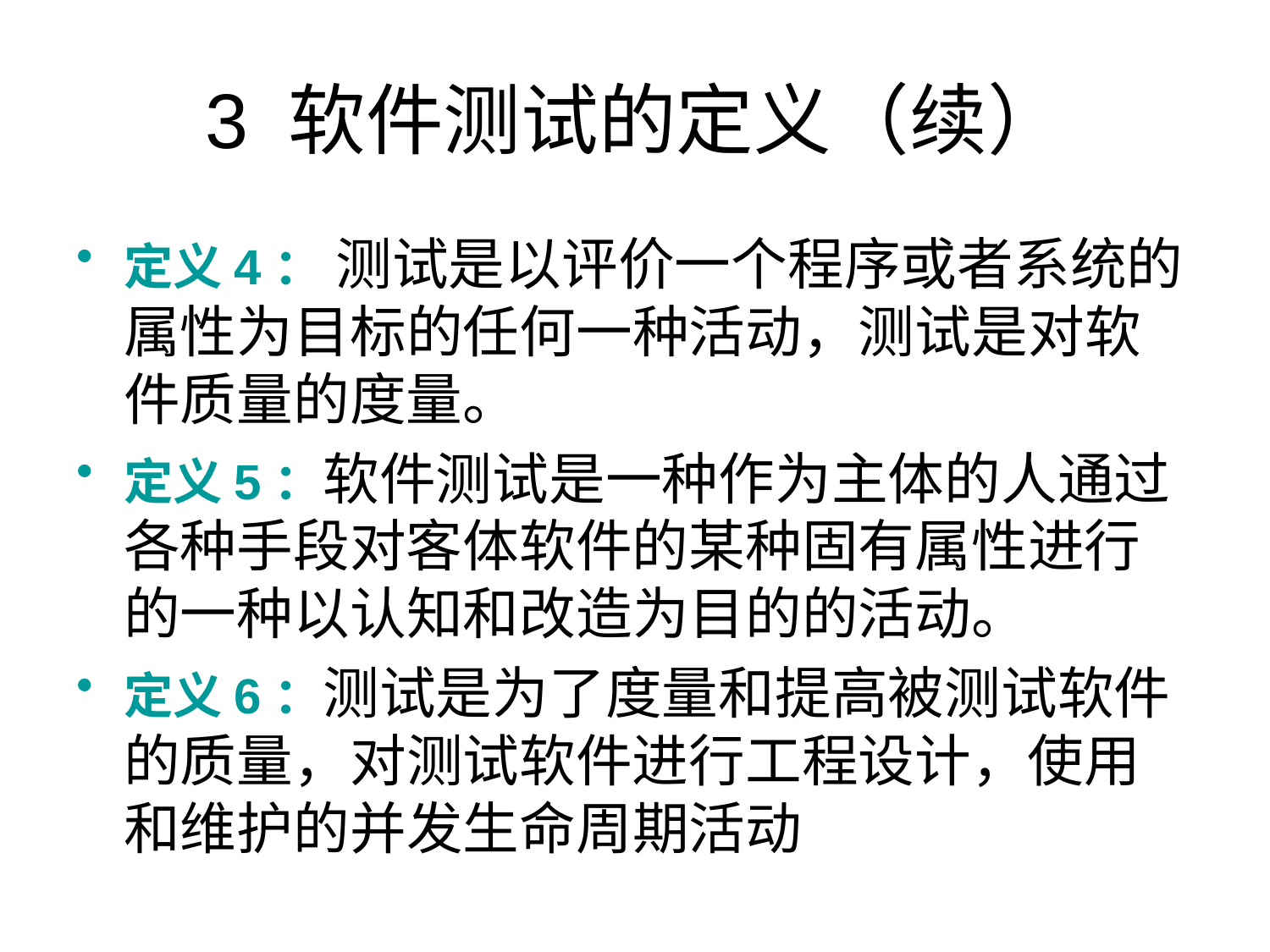

# 3 软件测试的定义（续）
定义4： 测试是以评价一个程序或者系统的属性为目标的任何一种活动，测试是对软件质量的度量。
定义5：软件测试是一种作为主体的人通过各种手段对客体软件的某种固有属性进行的一种以认知和改造为目的的活动。
定义6：测试是为了度量和提高被测试软件的质量，对测试软件进行工程设计，使用和维护的并发生命周期活动